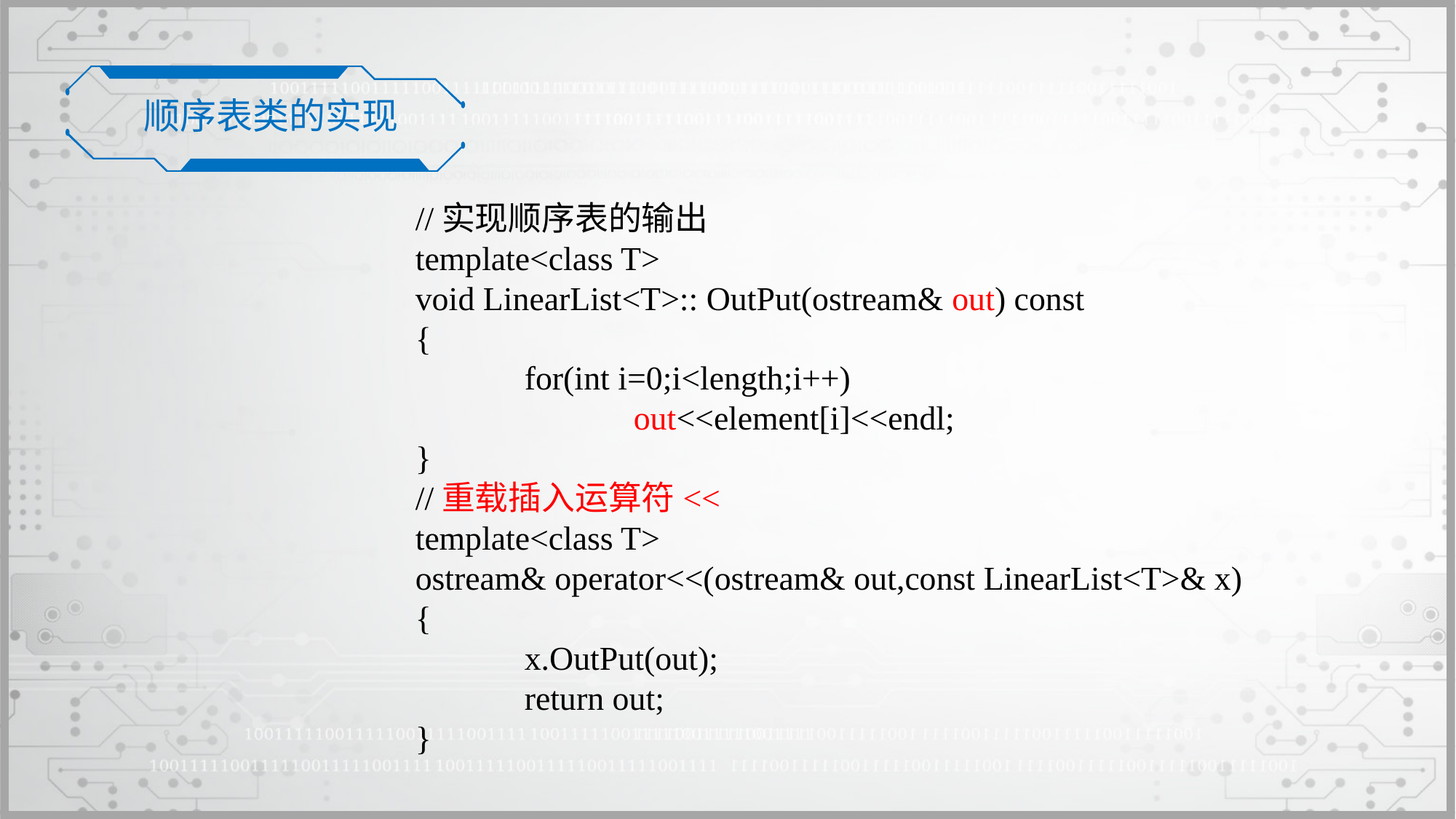

顺序表类的实现
//实现顺序表的输出
template<class T>
void LinearList<T>:: OutPut(ostream& out) const
{
	for(int i=0;i<length;i++)
		out<<element[i]<<endl;
}
//重载插入运算符<<
template<class T>
ostream& operator<<(ostream& out,const LinearList<T>& x)
{
	x.OutPut(out);
	return out;
}